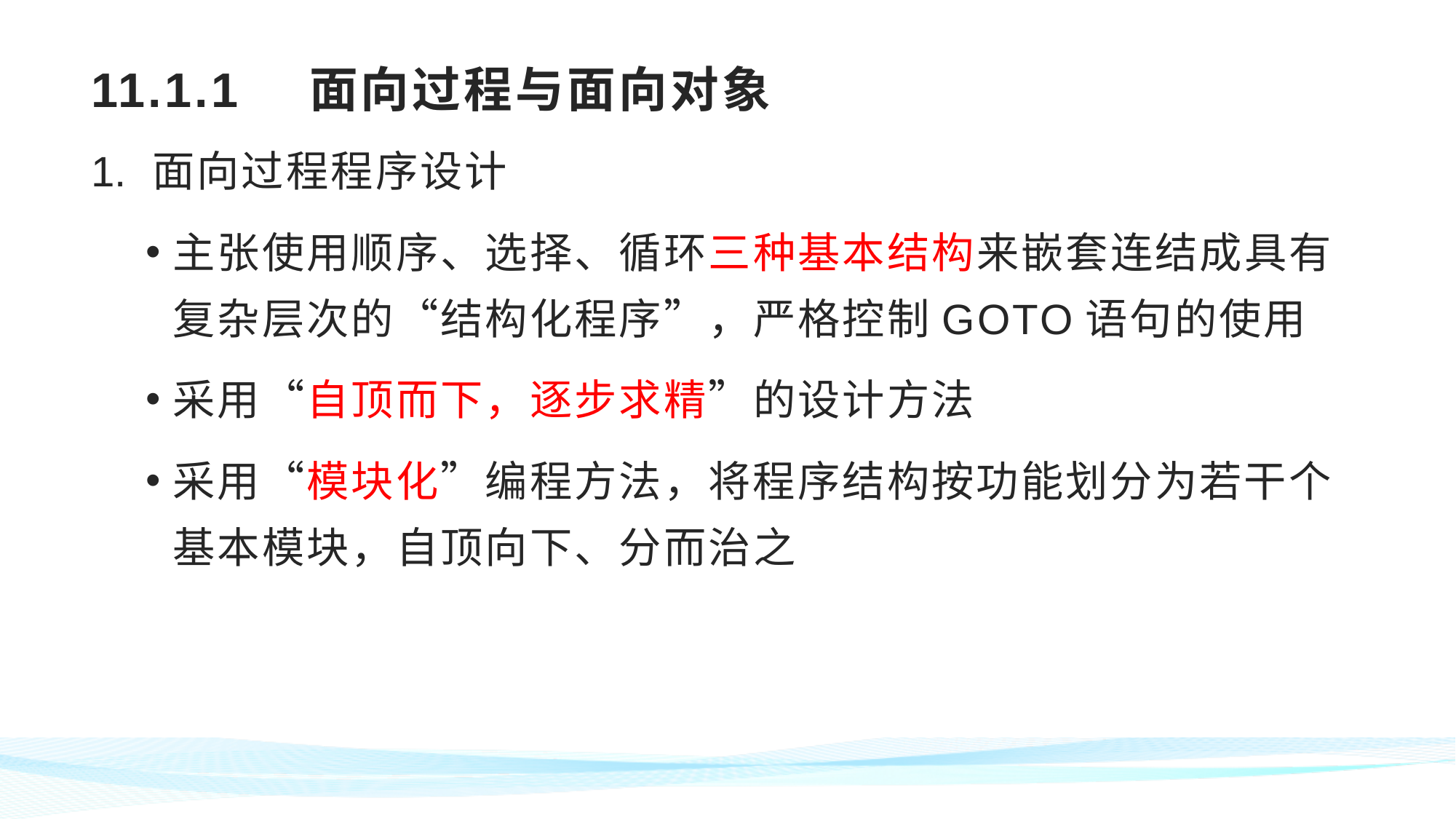

# 11.1.1	面向过程与面向对象
面向过程程序设计
主张使用顺序、选择、循环三种基本结构来嵌套连结成具有复杂层次的“结构化程序”，严格控制GOTO语句的使用
采用“自顶而下，逐步求精”的设计方法
采用“模块化”编程方法，将程序结构按功能划分为若干个基本模块，自顶向下、分而治之